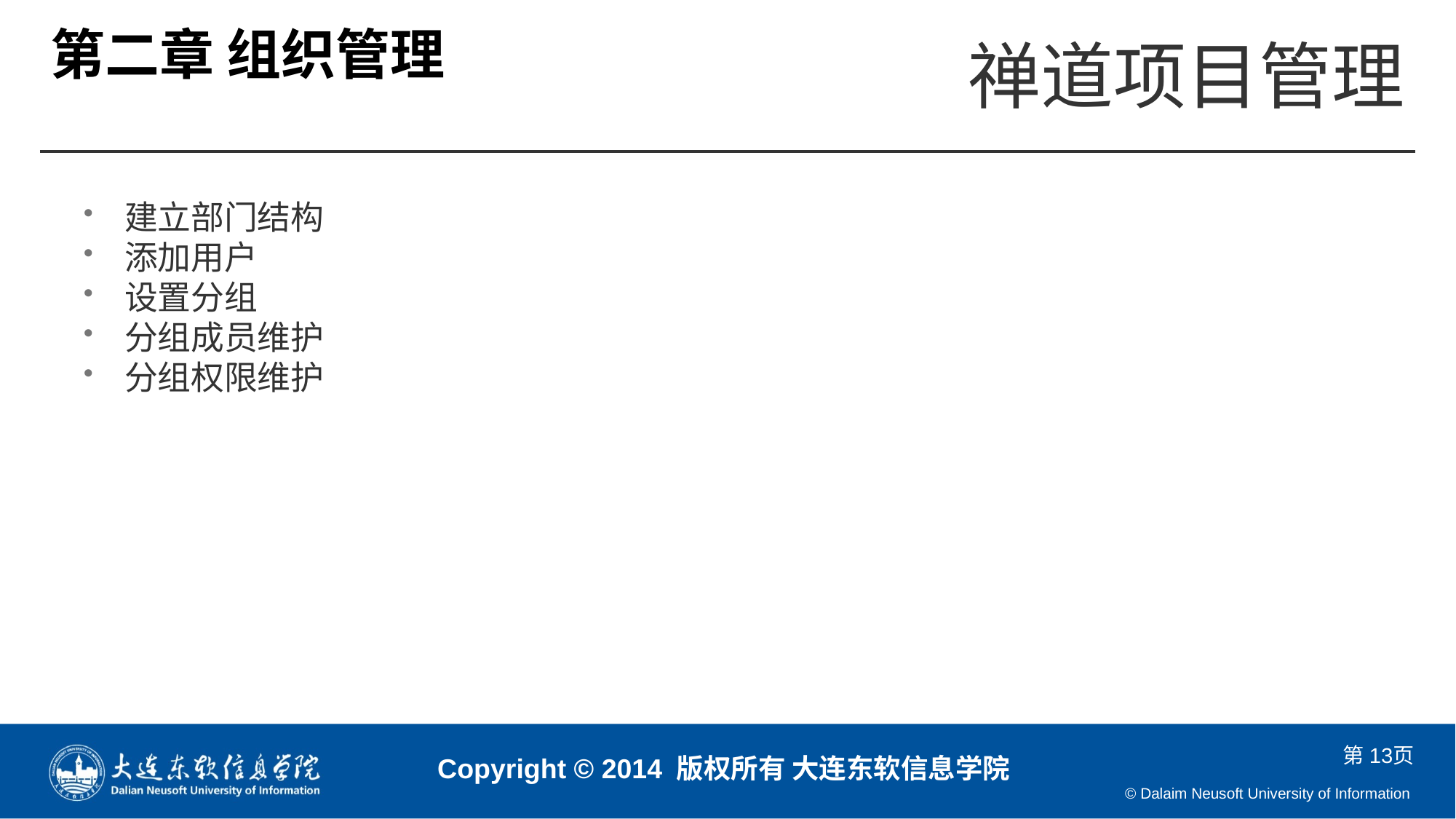

# 第二章 组织管理

建立部门结构
添加用户
设置分组
分组成员维护
分组权限维护